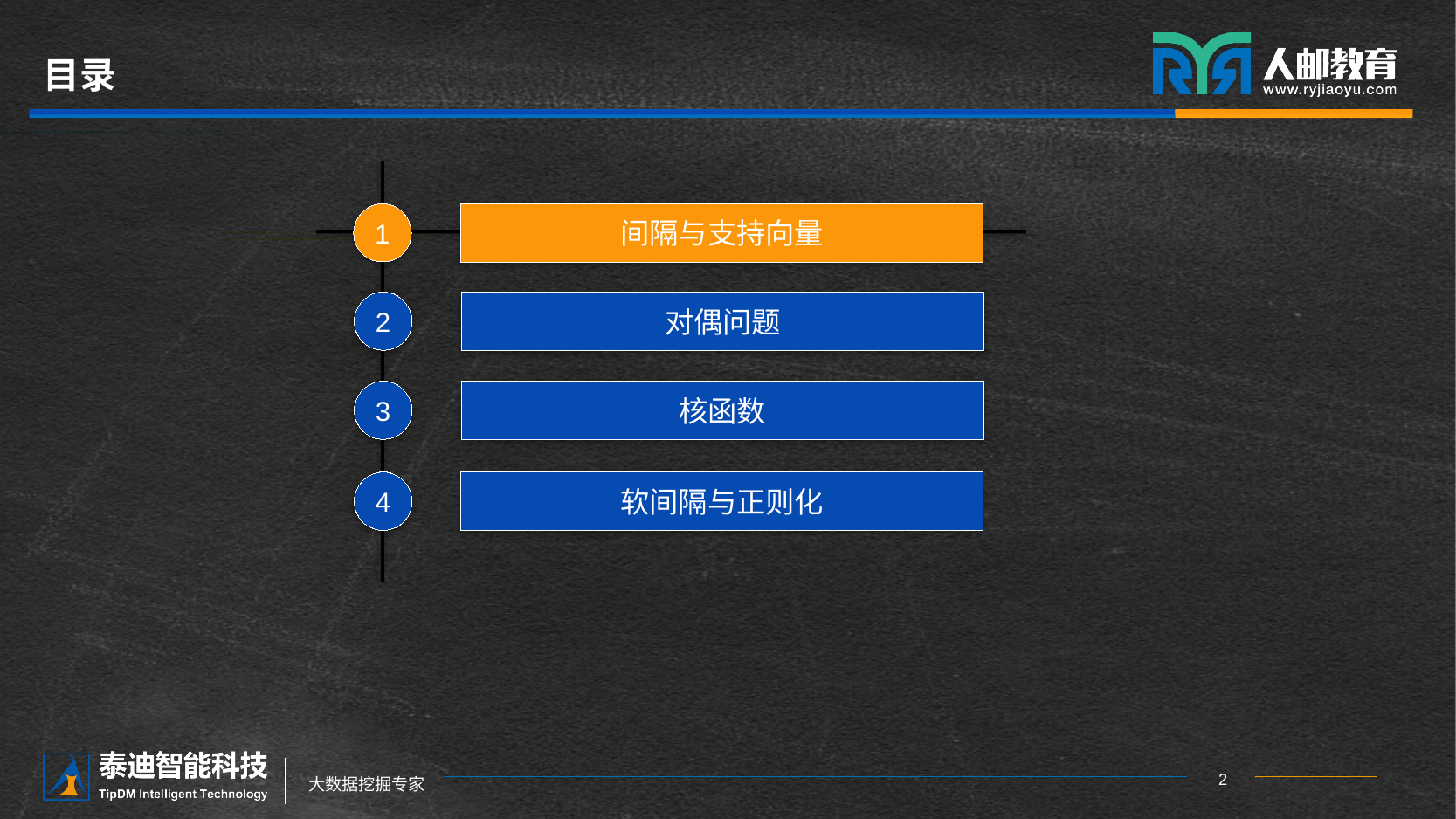

# 目录
1
间隔与支持向量

2
对偶问题
3
核函数
4
软间隔与正则化